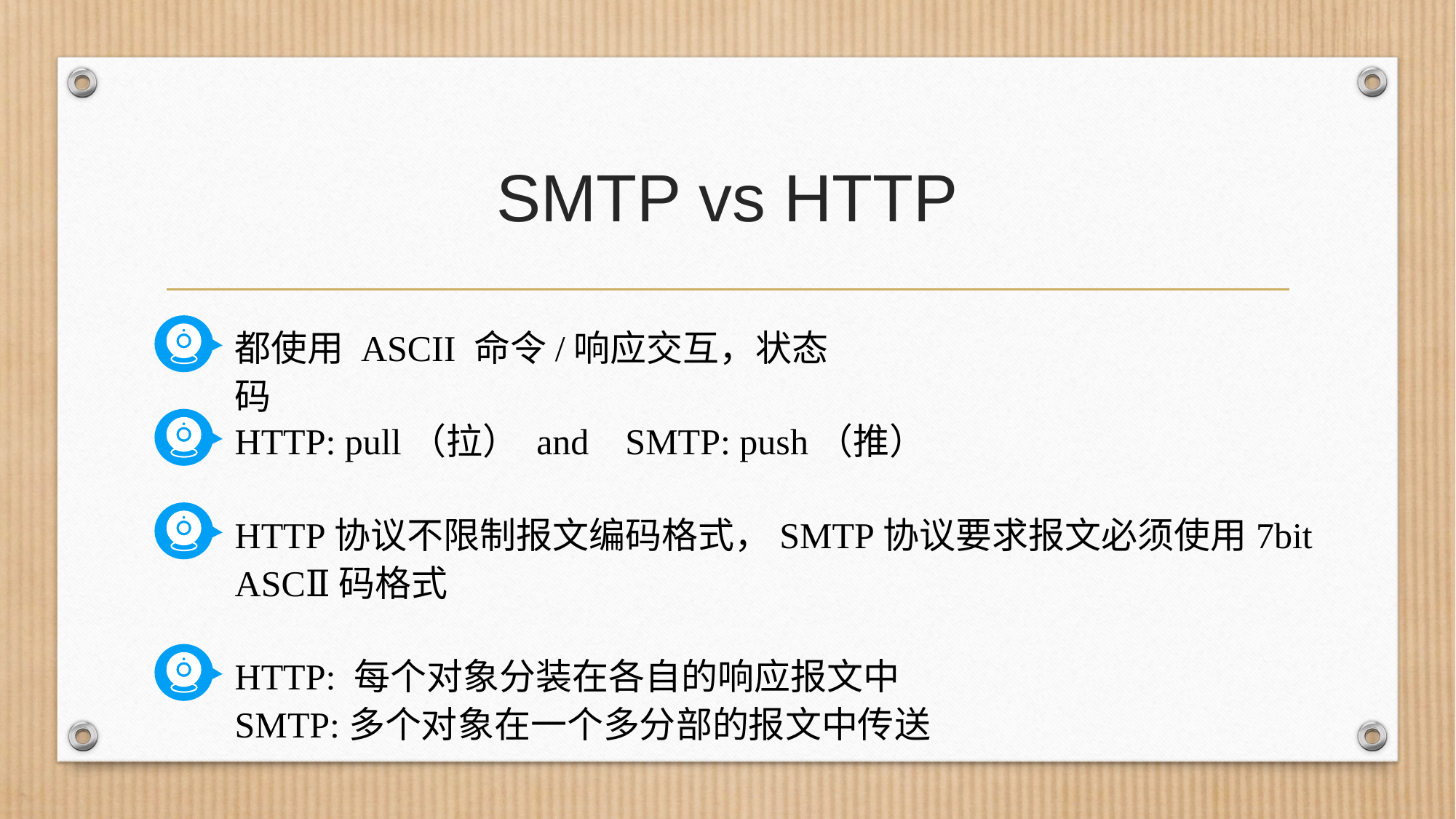

# SMTP vs HTTP

都使用 ASCII 命令/响应交互，状态码

HTTP: pull（拉） and    SMTP: push（推）

HTTP协议不限制报文编码格式，SMTP协议要求报文必须使用7bit ASCⅡ码格式

HTTP: 每个对象分装在各自的响应报文中
SMTP:多个对象在一个多分部的报文中传送